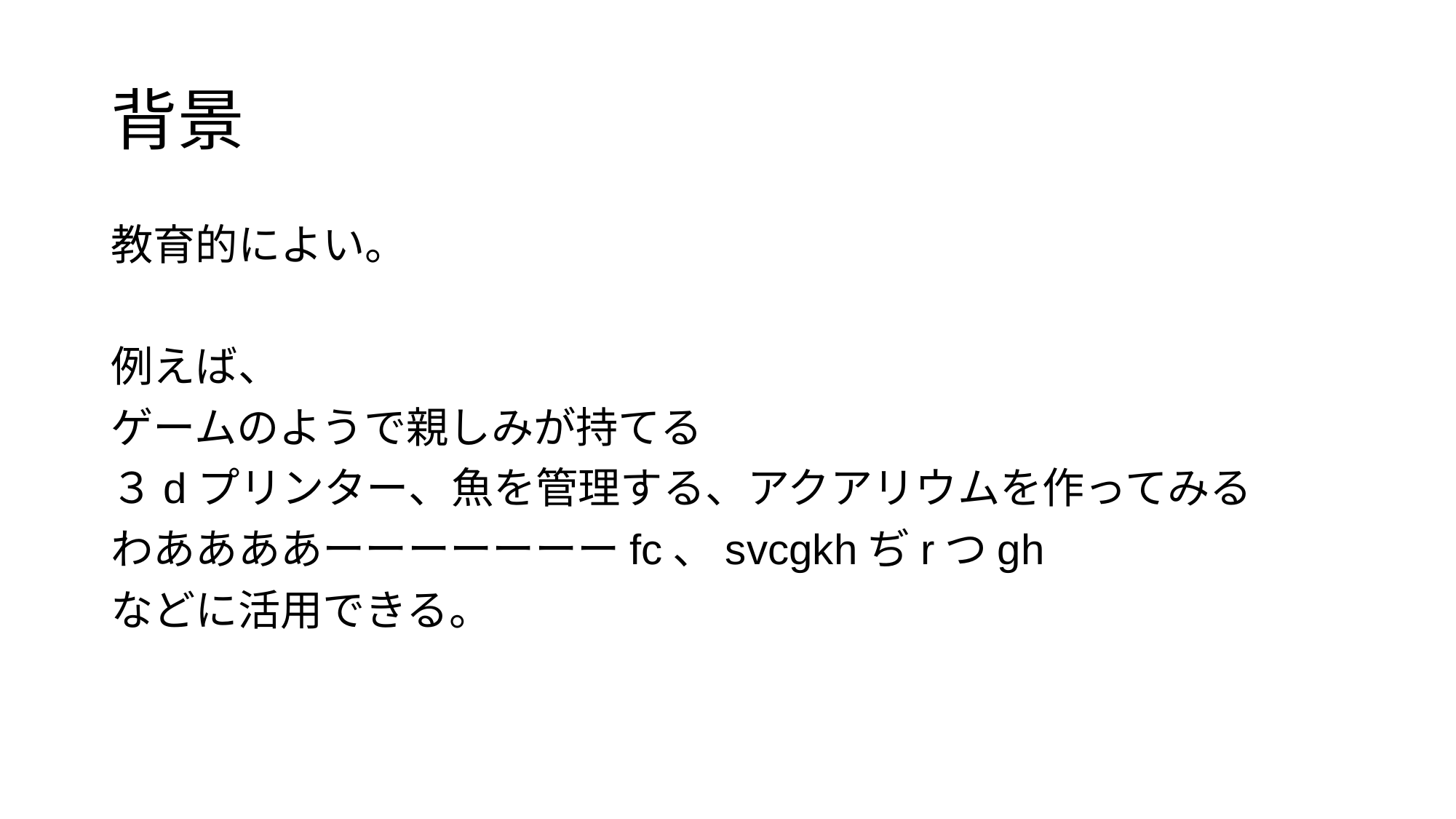

# 背景
教育的によい。

例えば、
ゲームのようで親しみが持てる
３dプリンター、魚を管理する、アクアリウムを作ってみる
わああああーーーーーーーfc、svcgkhぢrつgh
などに活用できる。